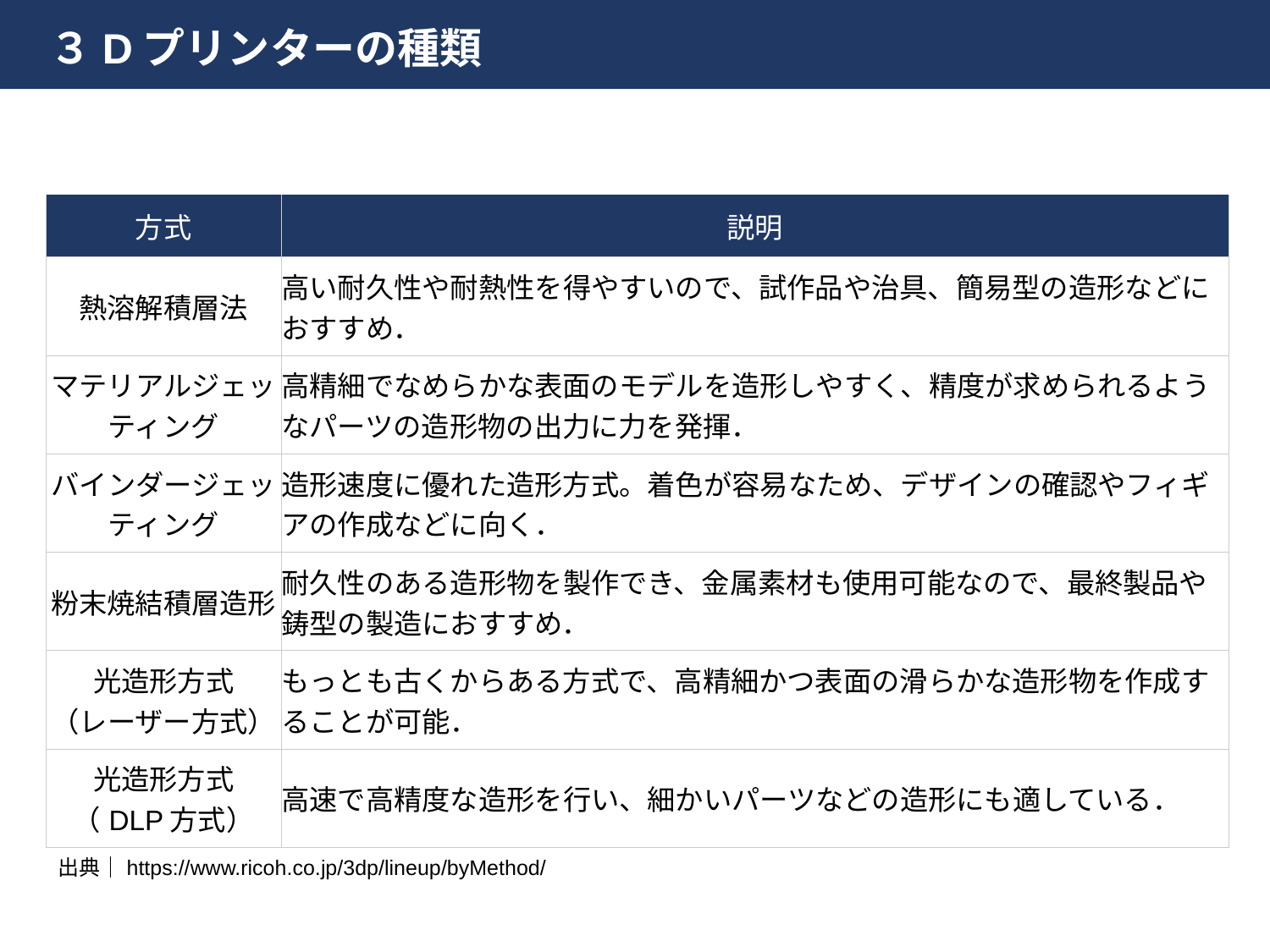

３Dプリンターの種類
| 方式 | 説明 |
| --- | --- |
| 熱溶解積層法 | 高い耐久性や耐熱性を得やすいので、試作品や治具、簡易型の造形などにおすすめ． |
| マテリアルジェッティング | 高精細でなめらかな表面のモデルを造形しやすく、精度が求められるようなパーツの造形物の出力に力を発揮． |
| バインダージェッティング | 造形速度に優れた造形方式。着色が容易なため、デザインの確認やフィギアの作成などに向く． |
| 粉末焼結積層造形 | 耐久性のある造形物を製作でき、金属素材も使用可能なので、最終製品や鋳型の製造におすすめ． |
| 光造形方式 （レーザー方式） | もっとも古くからある方式で、高精細かつ表面の滑らかな造形物を作成することが可能． |
| 光造形方式 （DLP方式） | 高速で高精度な造形を行い、細かいパーツなどの造形にも適している． |
出典｜https://www.ricoh.co.jp/3dp/lineup/byMethod/